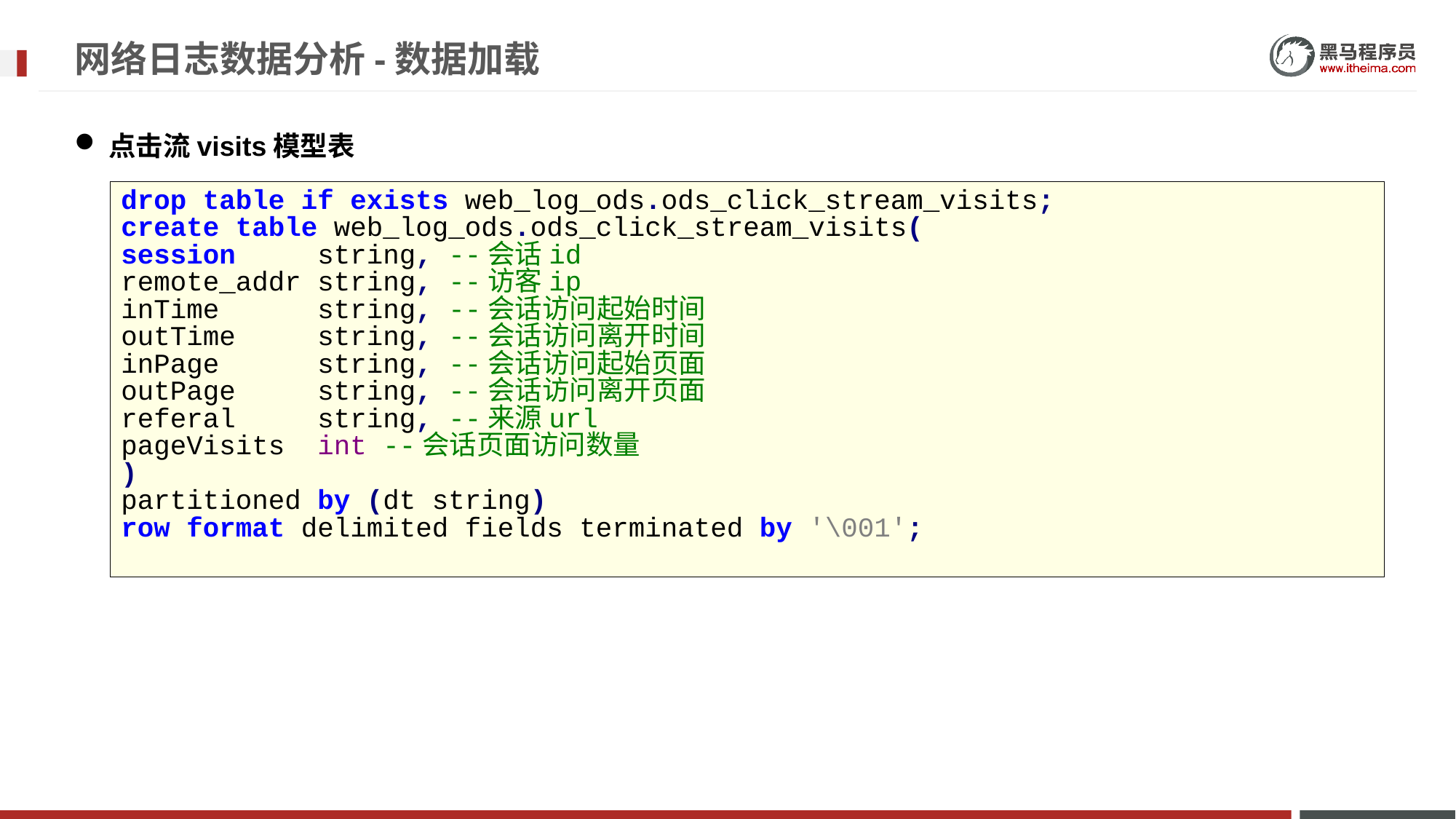

# 网络日志数据分析-数据加载
点击流visits模型表

drop table if exists web_log_ods.ods_click_stream_visits;
create table web_log_ods.ods_click_stream_visits(
session     string, --会话id
remote_addr string, --访客ip
inTime      string, --会话访问起始时间
outTime     string, --会话访问离开时间
inPage      string, --会话访问起始页面
outPage     string, --会话访问离开页面
referal     string, --来源url
pageVisits  int --会话页面访问数量
)
partitioned by (dt string)
row format delimited fields terminated by '\001';